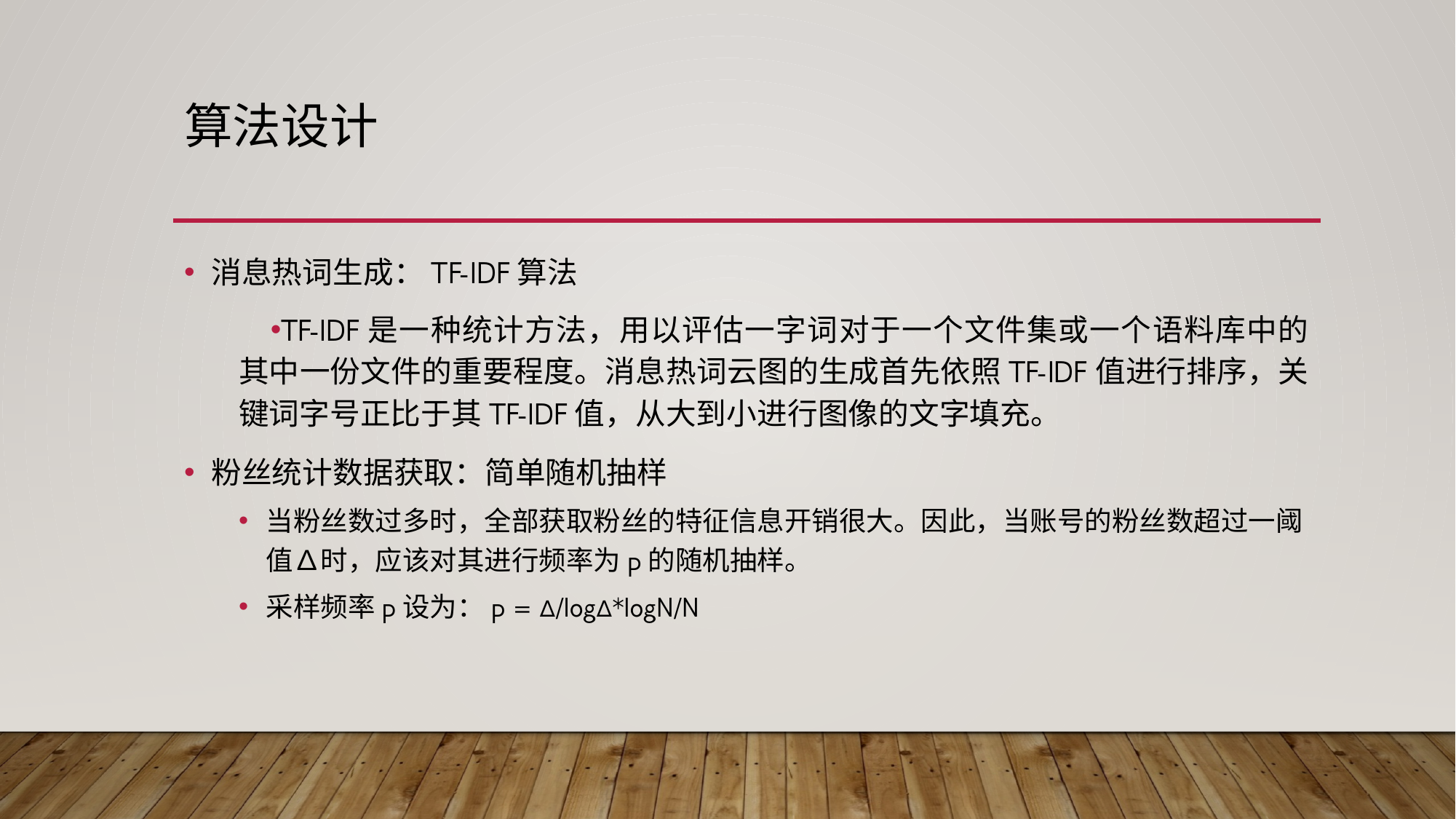

# 算法设计
消息热词生成：TF-IDF算法
TF-IDF是一种统计方法，用以评估一字词对于一个文件集或一个语料库中的其中一份文件的重要程度。消息热词云图的生成首先依照TF-IDF值进行排序，关键词字号正比于其TF-IDF值，从大到小进行图像的文字填充。
粉丝统计数据获取：简单随机抽样
当粉丝数过多时，全部获取粉丝的特征信息开销很大。因此，当账号的粉丝数超过一阈值∆时，应该对其进行频率为p的随机抽样。
采样频率p设为：p = ∆/log∆*logN/N